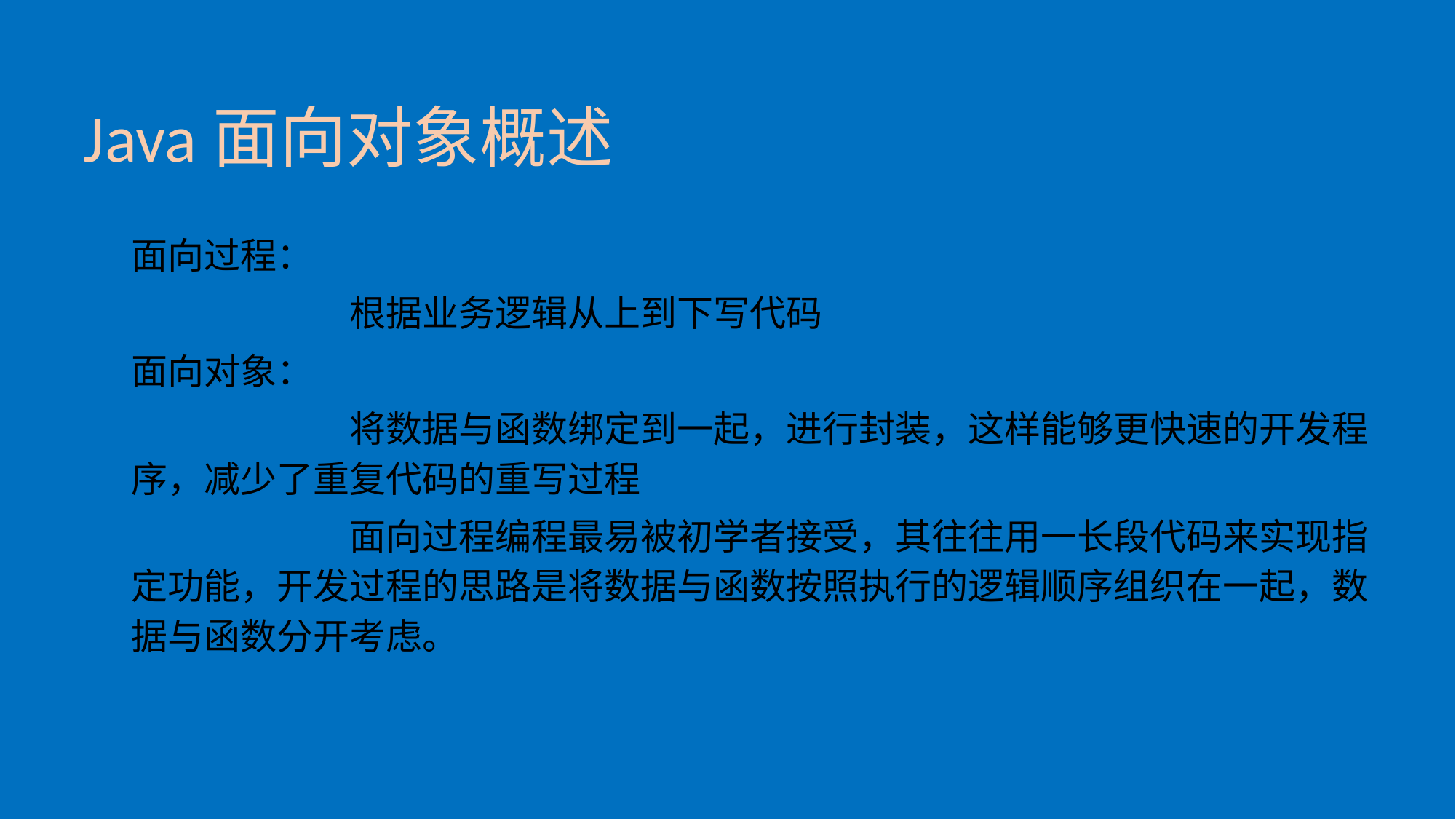

# Java面向对象概述
面向过程：
		根据业务逻辑从上到下写代码
面向对象：
		将数据与函数绑定到一起，进行封装，这样能够更快速的开发程序，减少了重复代码的重写过程
		面向过程编程最易被初学者接受，其往往用一长段代码来实现指定功能，开发过程的思路是将数据与函数按照执行的逻辑顺序组织在一起，数据与函数分开考虑。